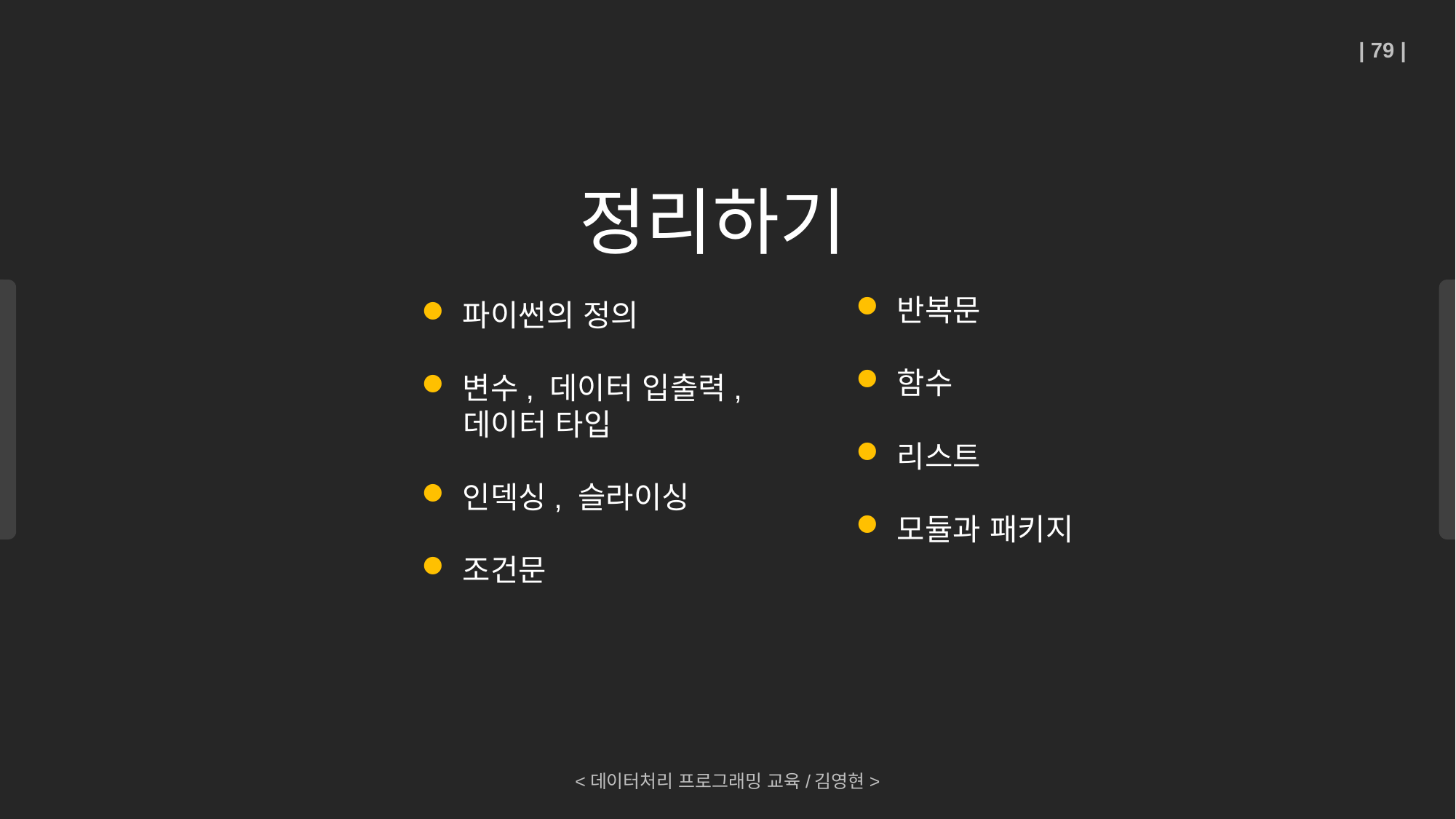

| 79 |
정리하기
반복문

함수

리스트

모듈과 패키지

파이썬의 정의

변수, 데이터 입출력,
    데이터 타입

인덱싱, 슬라이싱

조건문

<데이터처리 프로그래밍 교육/김영현>